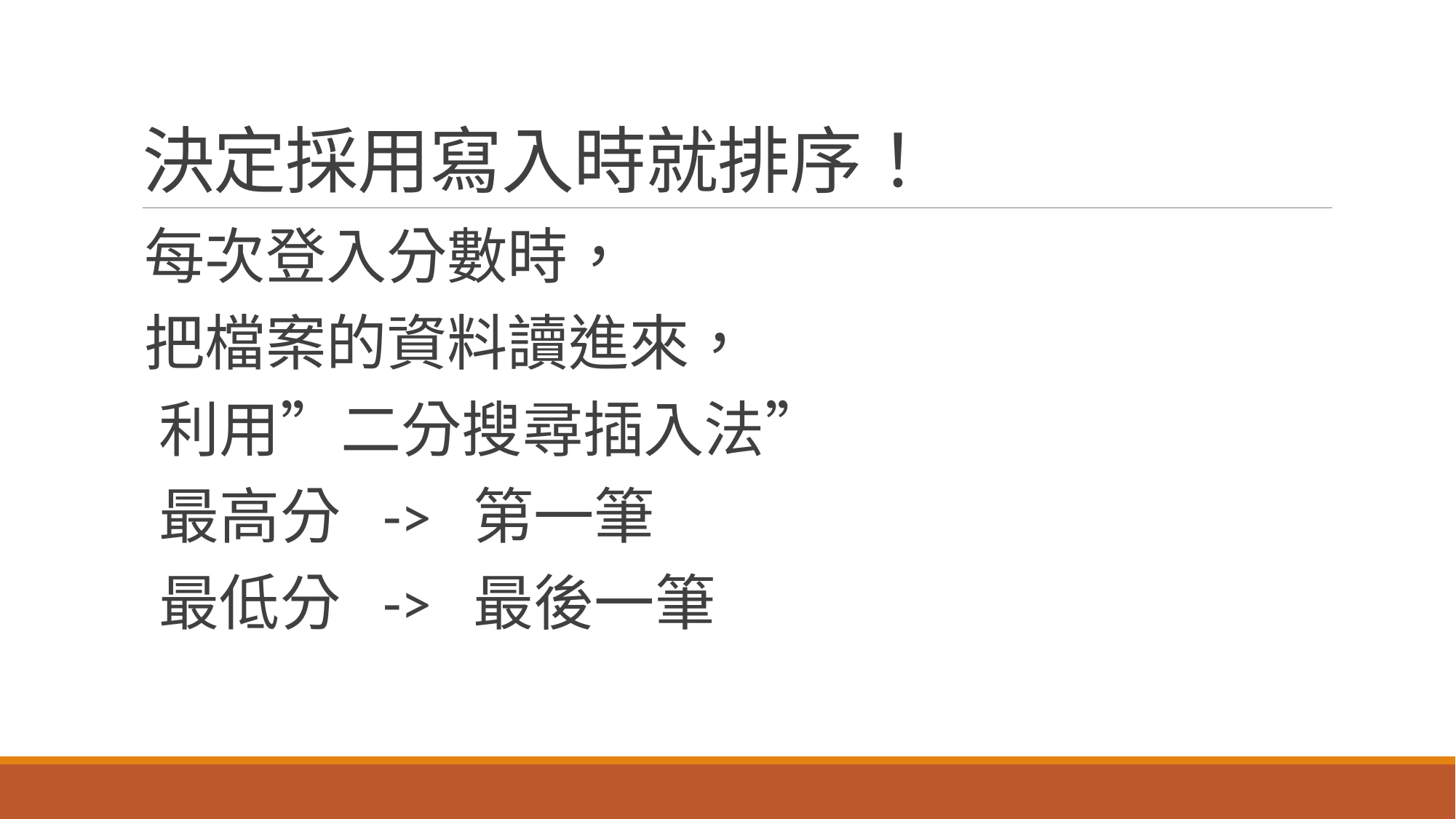

# 決定採用寫入時就排序！
每次登入分數時，
把檔案的資料讀進來，
 利用”二分搜尋插入法”
 最高分  ->  第一筆
 最低分  ->  最後一筆